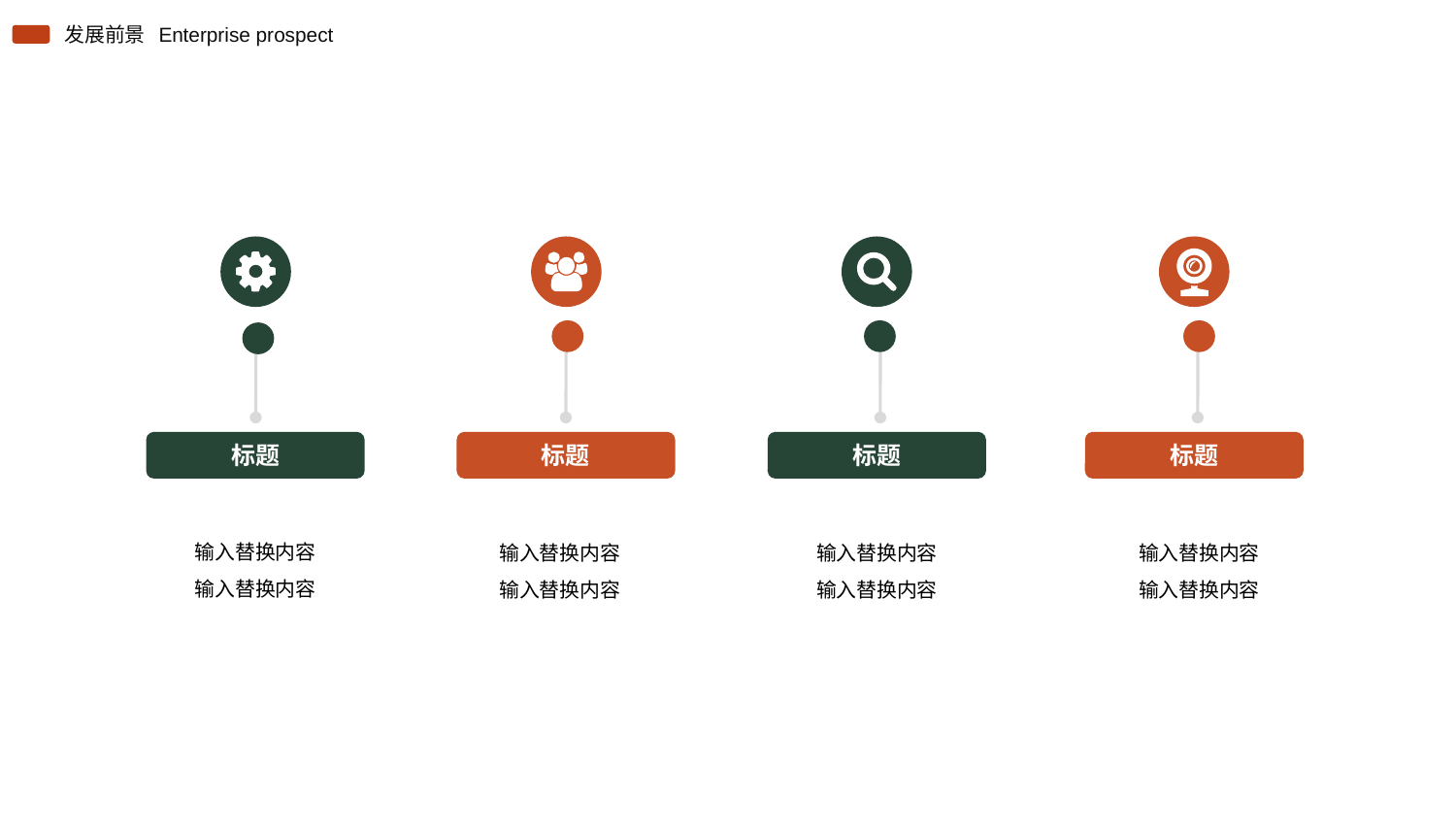

发展前景
Enterprise prospect

标题
标题
标题
标题
输入替换内容
输入替换内容
输入替换内容
输入替换内容
输入替换内容
输入替换内容
输入替换内容
输入替换内容